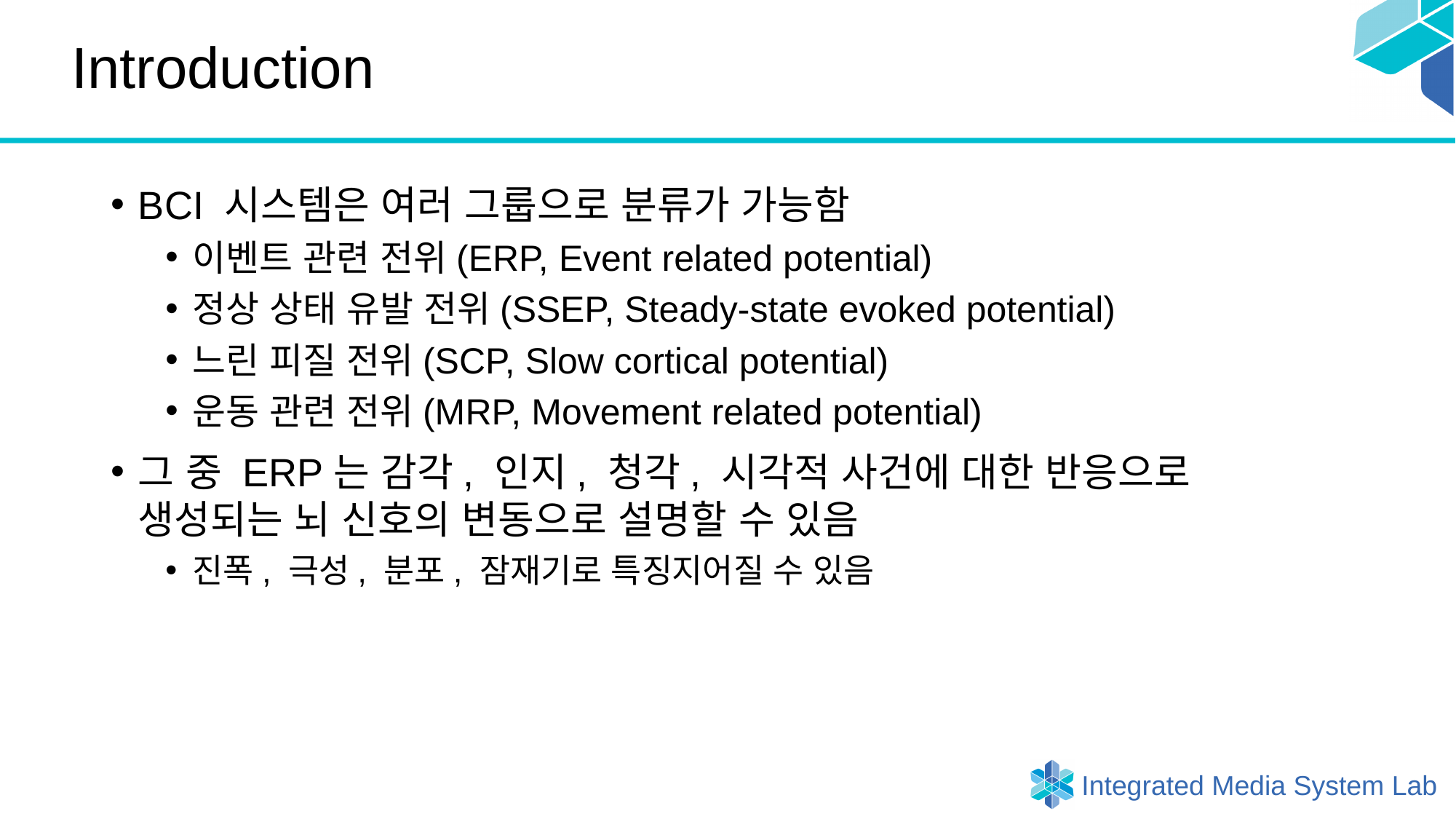

# Introduction
BCI 시스템은 여러 그룹으로 분류가 가능함
이벤트 관련 전위(ERP, Event related potential)
정상 상태 유발 전위(SSEP, Steady-state evoked potential)
느린 피질 전위(SCP, Slow cortical potential)
운동 관련 전위(MRP, Movement related potential)
그 중 ERP는 감각, 인지, 청각, 시각적 사건에 대한 반응으로
생성되는 뇌 신호의 변동으로 설명할 수 있음
진폭, 극성, 분포, 잠재기로 특징지어질 수 있음